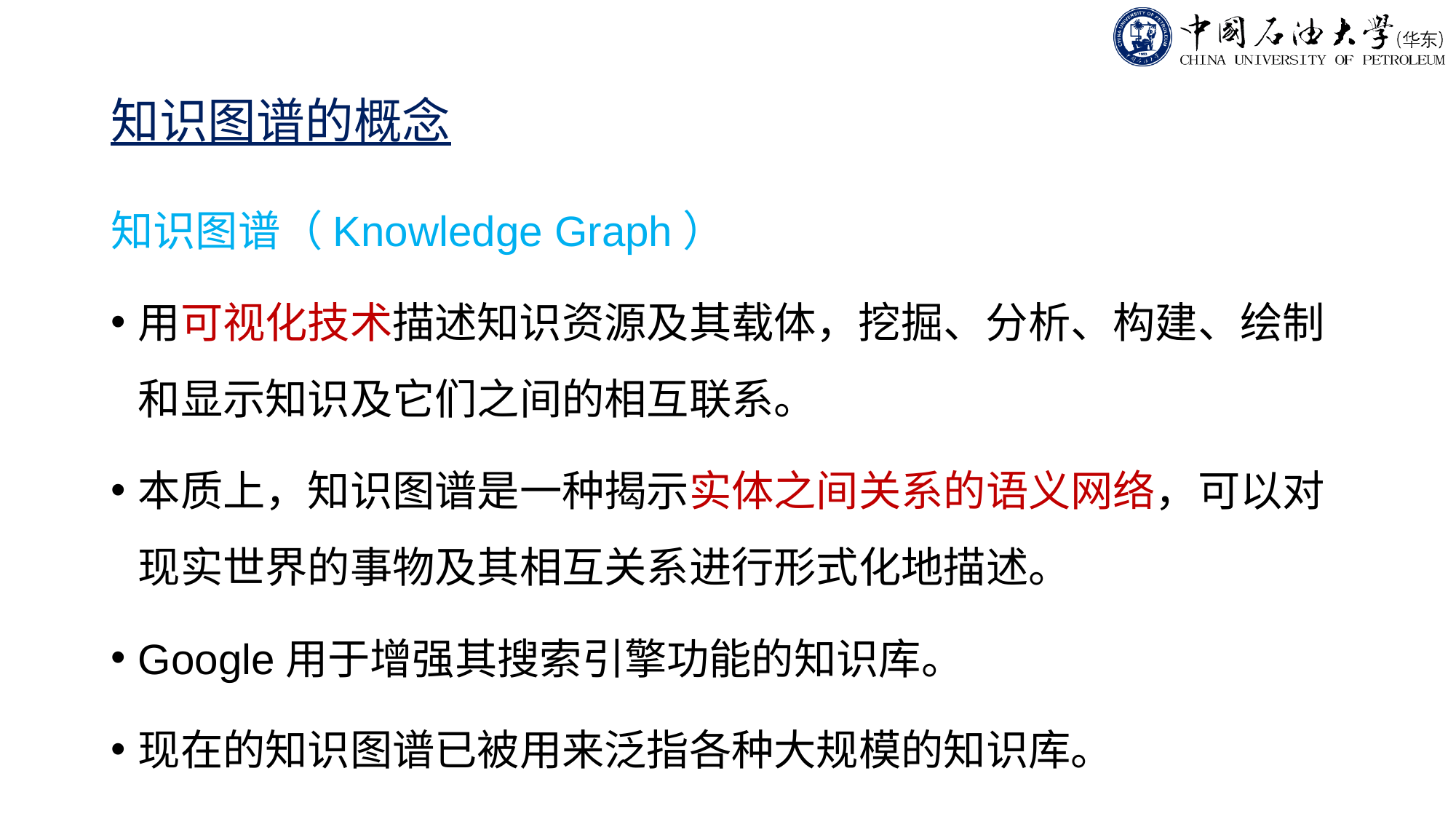

# 知识图谱的概念
知识图谱（Knowledge Graph）
用可视化技术描述知识资源及其载体，挖掘、分析、构建、绘制和显示知识及它们之间的相互联系。
本质上，知识图谱是一种揭示实体之间关系的语义网络，可以对现实世界的事物及其相互关系进行形式化地描述。
Google用于增强其搜索引擎功能的知识库。
现在的知识图谱已被用来泛指各种大规模的知识库。